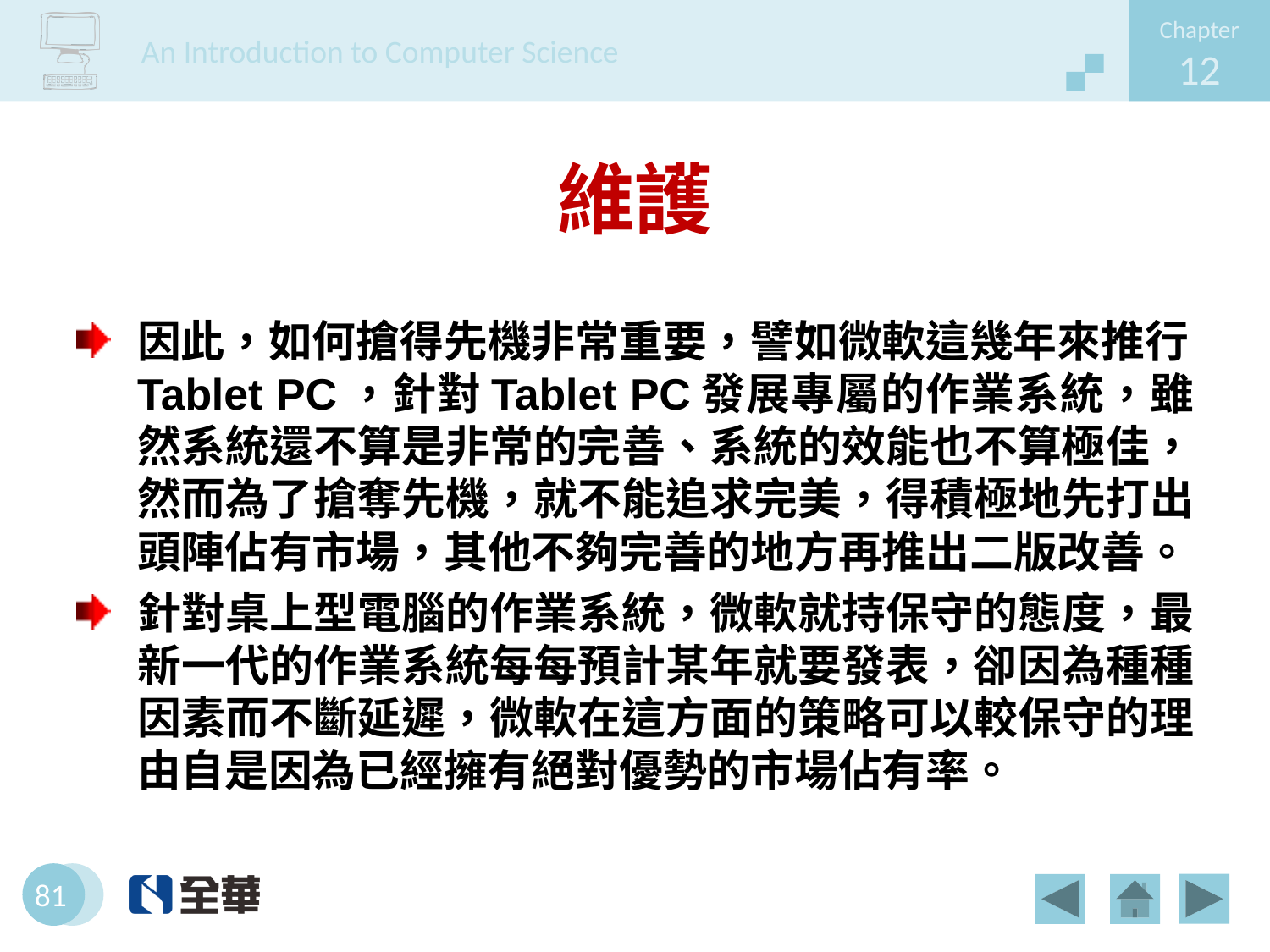

# 維護
因此，如何搶得先機非常重要，譬如微軟這幾年來推行Tablet PC，針對Tablet PC發展專屬的作業系統，雖然系統還不算是非常的完善、系統的效能也不算極佳，然而為了搶奪先機，就不能追求完美，得積極地先打出頭陣佔有市場，其他不夠完善的地方再推出二版改善。
針對桌上型電腦的作業系統，微軟就持保守的態度，最新一代的作業系統每每預計某年就要發表，卻因為種種因素而不斷延遲，微軟在這方面的策略可以較保守的理由自是因為已經擁有絕對優勢的市場佔有率。